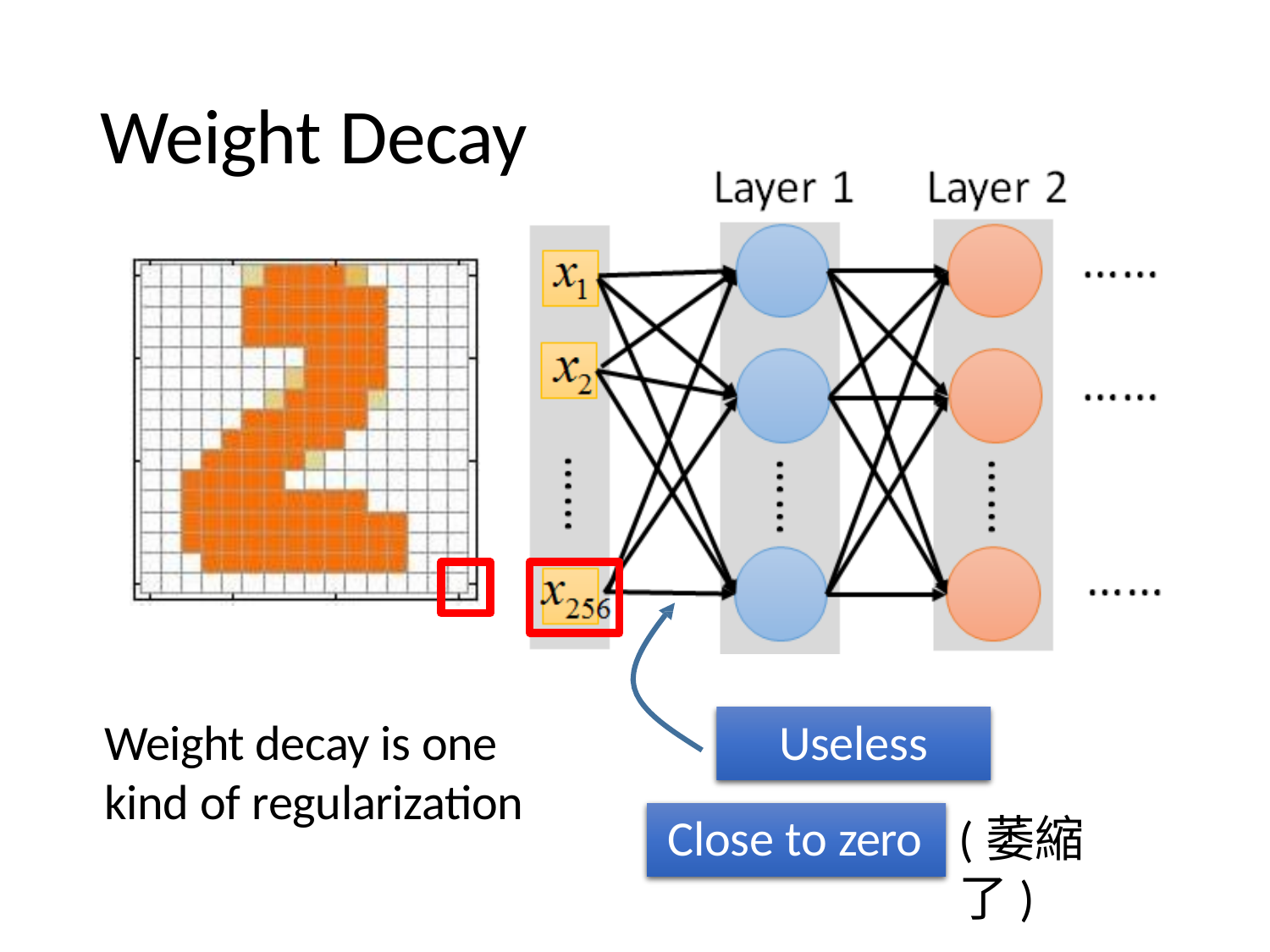

# Weight Decay

Weight decay is one  kind of regularization
Useless

Close to zero
(萎縮了)